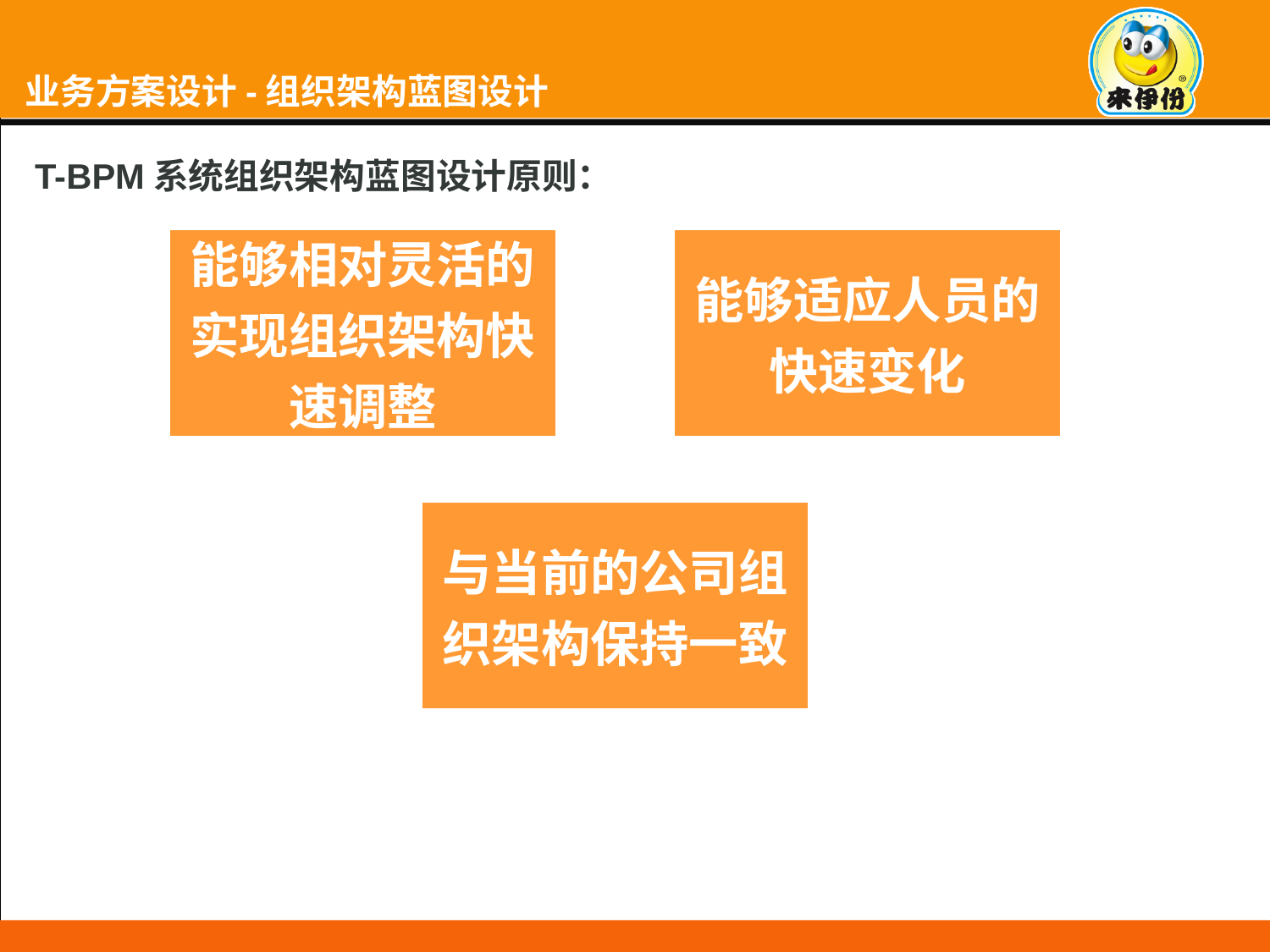

# 业务方案设计-组织架构蓝图设计
T-BPM系统组织架构蓝图设计原则：
能够相对灵活的实现组织架构快速调整
能够适应人员的快速变化
与当前的公司组织架构保持一致